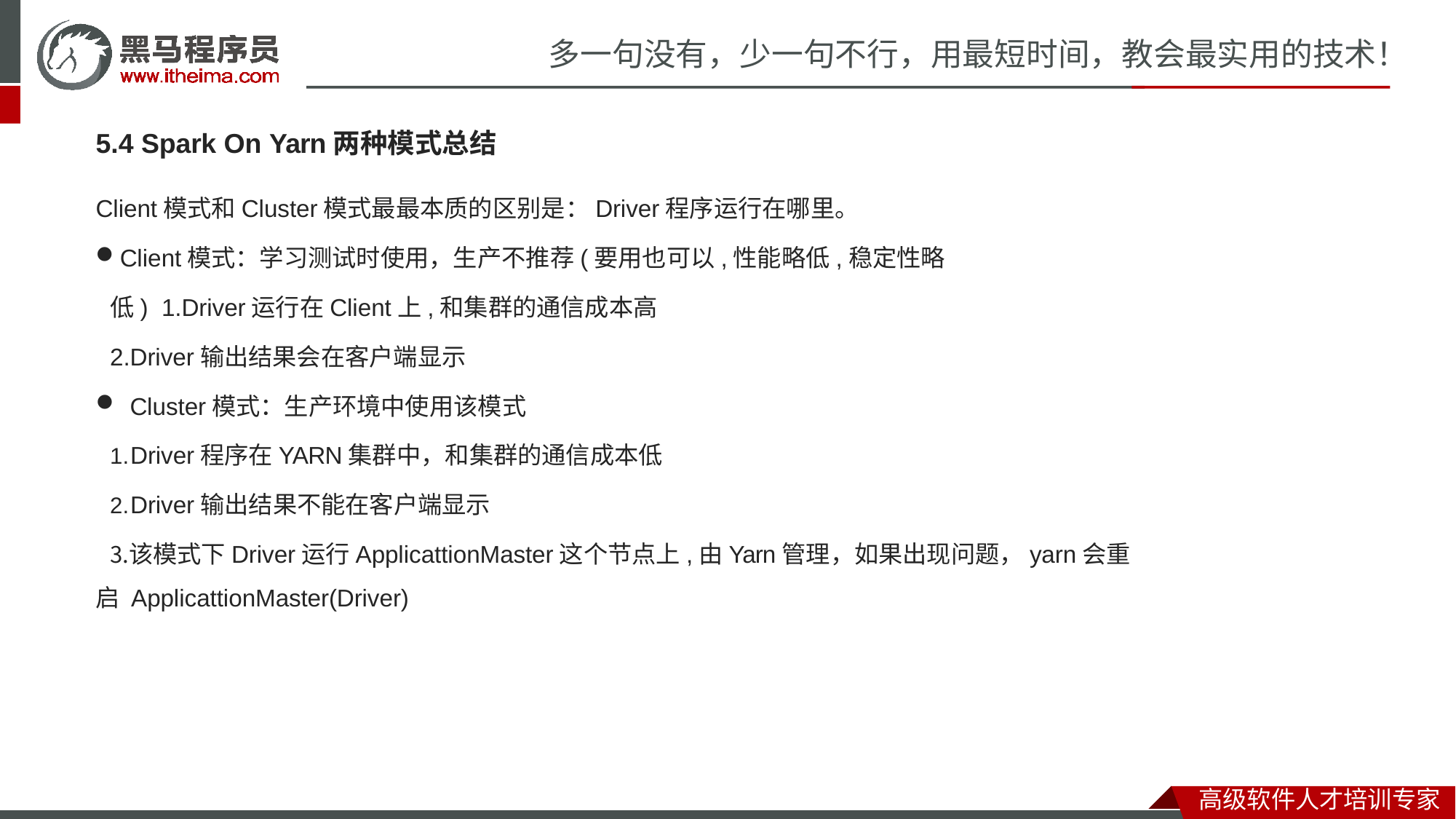

# 多一句没有，少一句不行，用最短时间，教会最实用的技术！

5.4 Spark On Yarn两种模式总结

Client模式和Cluster模式最最本质的区别是：Driver程序运行在哪里。
Client模式：学习测试时使用，生产不推荐(要用也可以,性能略低,稳定性略低)  1.Driver运行在Client上,和集群的通信成本高
2.Driver输出结果会在客户端显示
Cluster模式：生产环境中使用该模式
Driver程序在YARN集群中，和集群的通信成本低
Driver输出结果不能在客户端显示
该模式下Driver运行ApplicattionMaster这个节点上,由Yarn管理，如果出现问题，yarn会重启 ApplicattionMaster(Driver)
高级软件人才培训专家